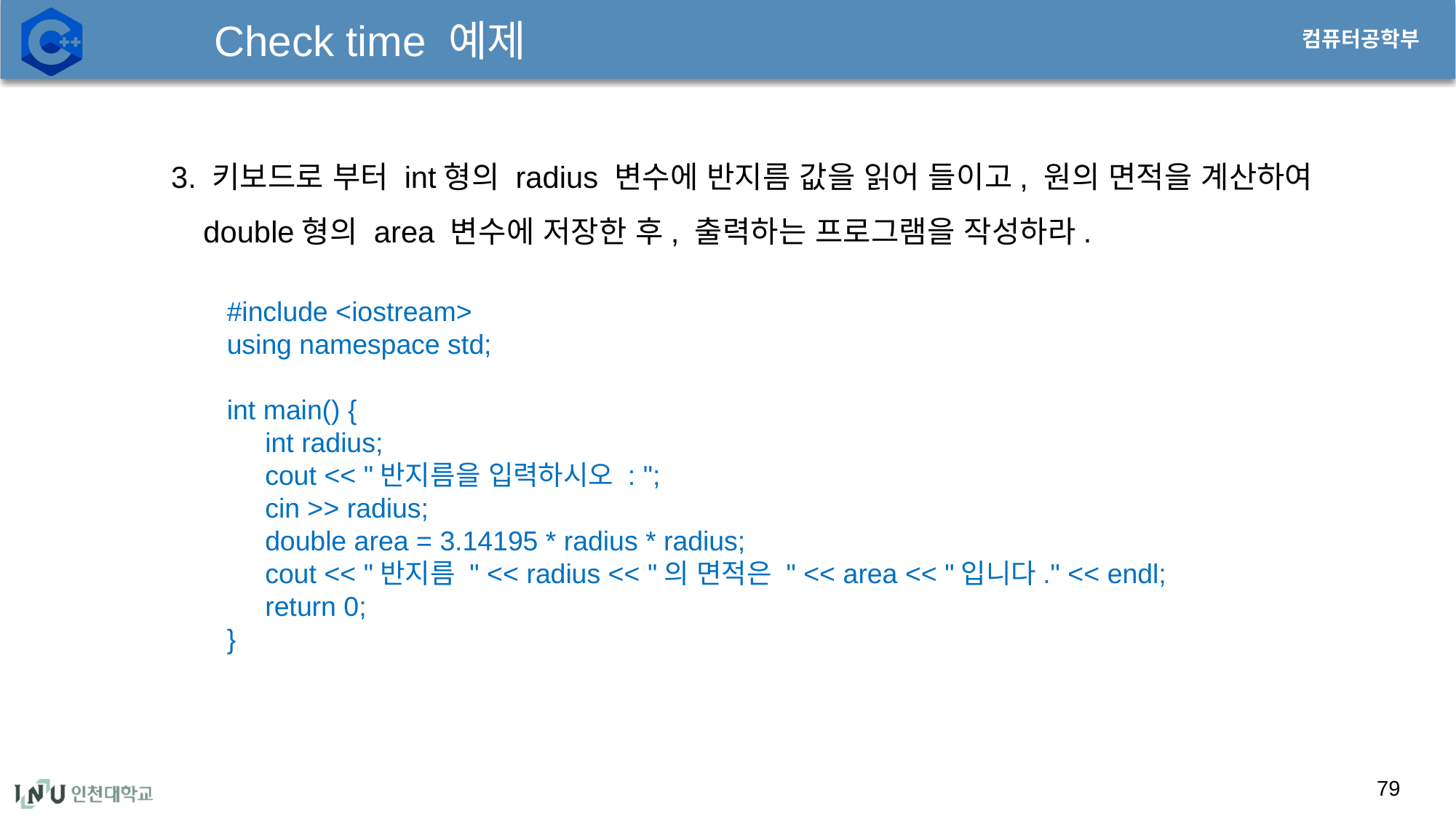

# Check time 예제
79
3. 키보드로 부터 int형의 radius 변수에 반지름 값을 읽어 들이고, 원의 면적을 계산하여 double형의 area 변수에 저장한 후, 출력하는 프로그램을 작성하라.
#include <iostream>
using namespace std;

int main() {
     int radius;
     cout << "반지름을 입력하시오 : ";
     cin >> radius;
     double area = 3.14195 * radius * radius;
     cout << "반지름 " << radius << "의 면적은 " << area << "입니다." << endl;
     return 0;
}